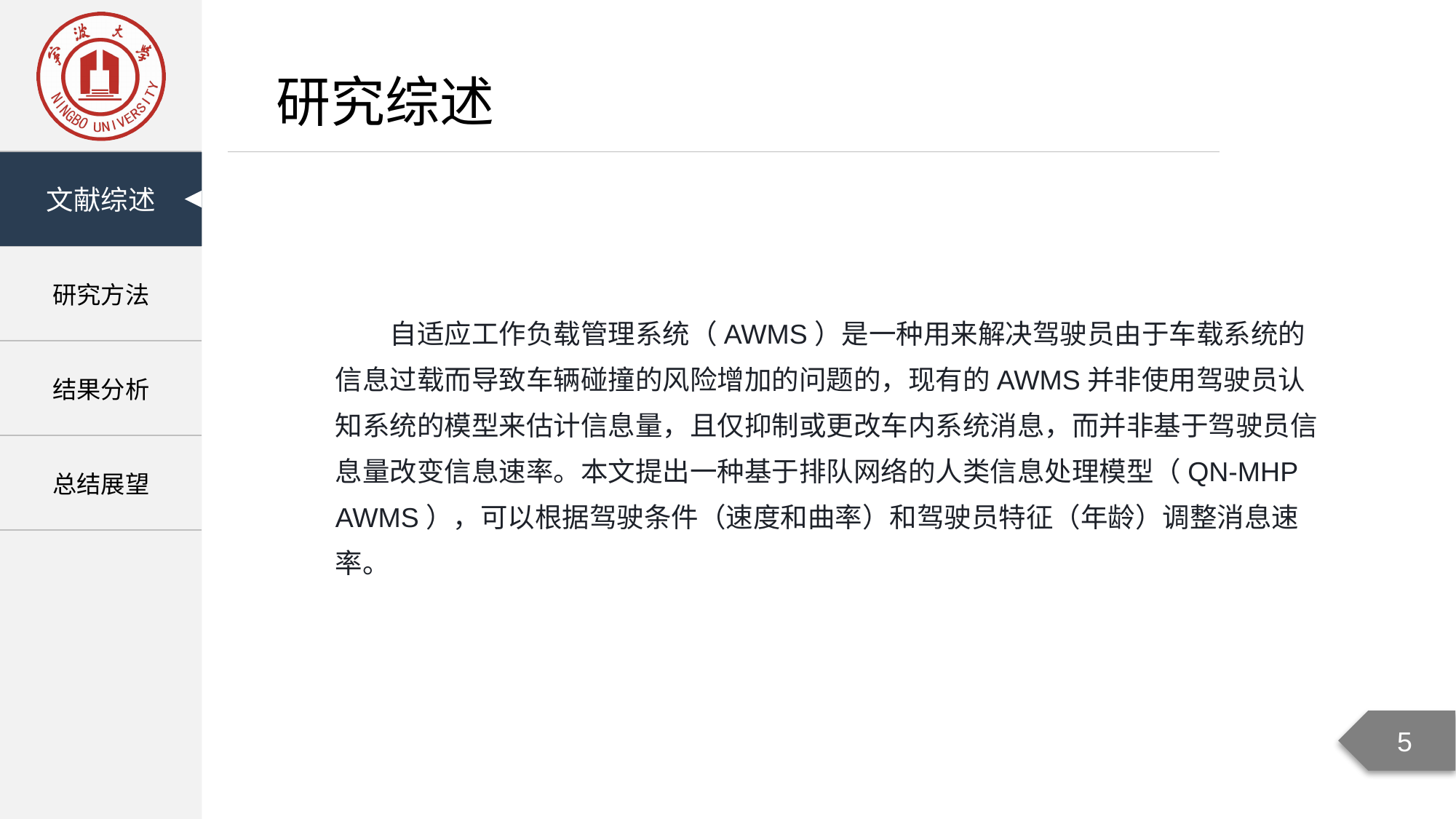

研究综述
自适应工作负载管理系统（AWMS）是一种用来解决驾驶员由于车载系统的信息过载而导致车辆碰撞的风险增加的问题的，现有的AWMS并非使用驾驶员认知系统的模型来估计信息量，且仅抑制或更改车内系统消息，而并非基于驾驶员信息量改变信息速率。本文提出一种基于排队网络的人类信息处理模型（QN-MHP AWMS），可以根据驾驶条件（速度和曲率）和驾驶员特征（年龄）调整消息速率。